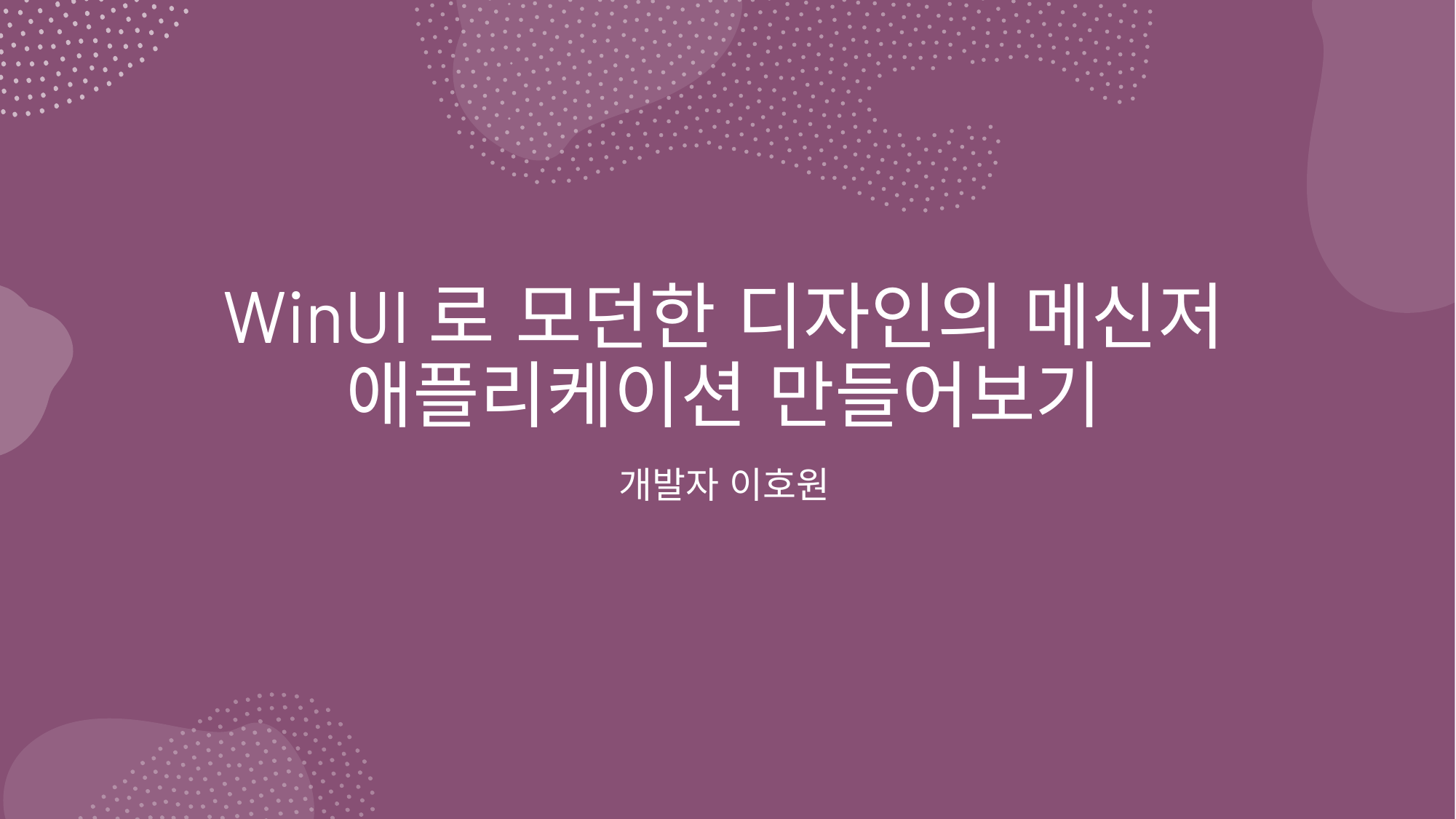

# WinUI로 모던한 디자인의 메신저 애플리케이션 만들어보기
개발자 이호원